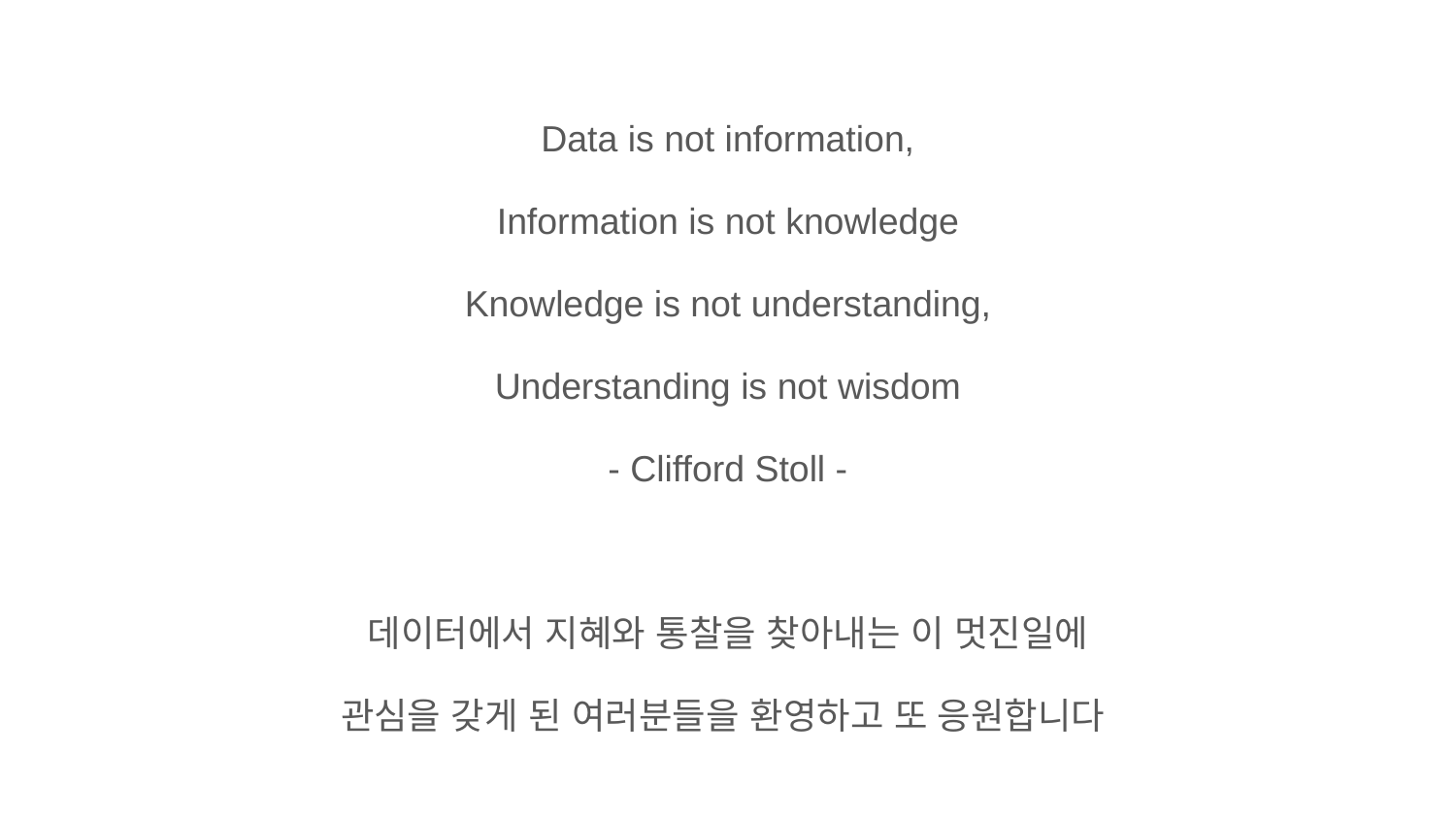

Data is not information,
Information is not knowledge
Knowledge is not understanding,
Understanding is not wisdom
- Clifford Stoll -

데이터에서 지혜와 통찰을 찾아내는 이 멋진일에
관심을 갖게 된 여러분들을 환영하고 또 응원합니다